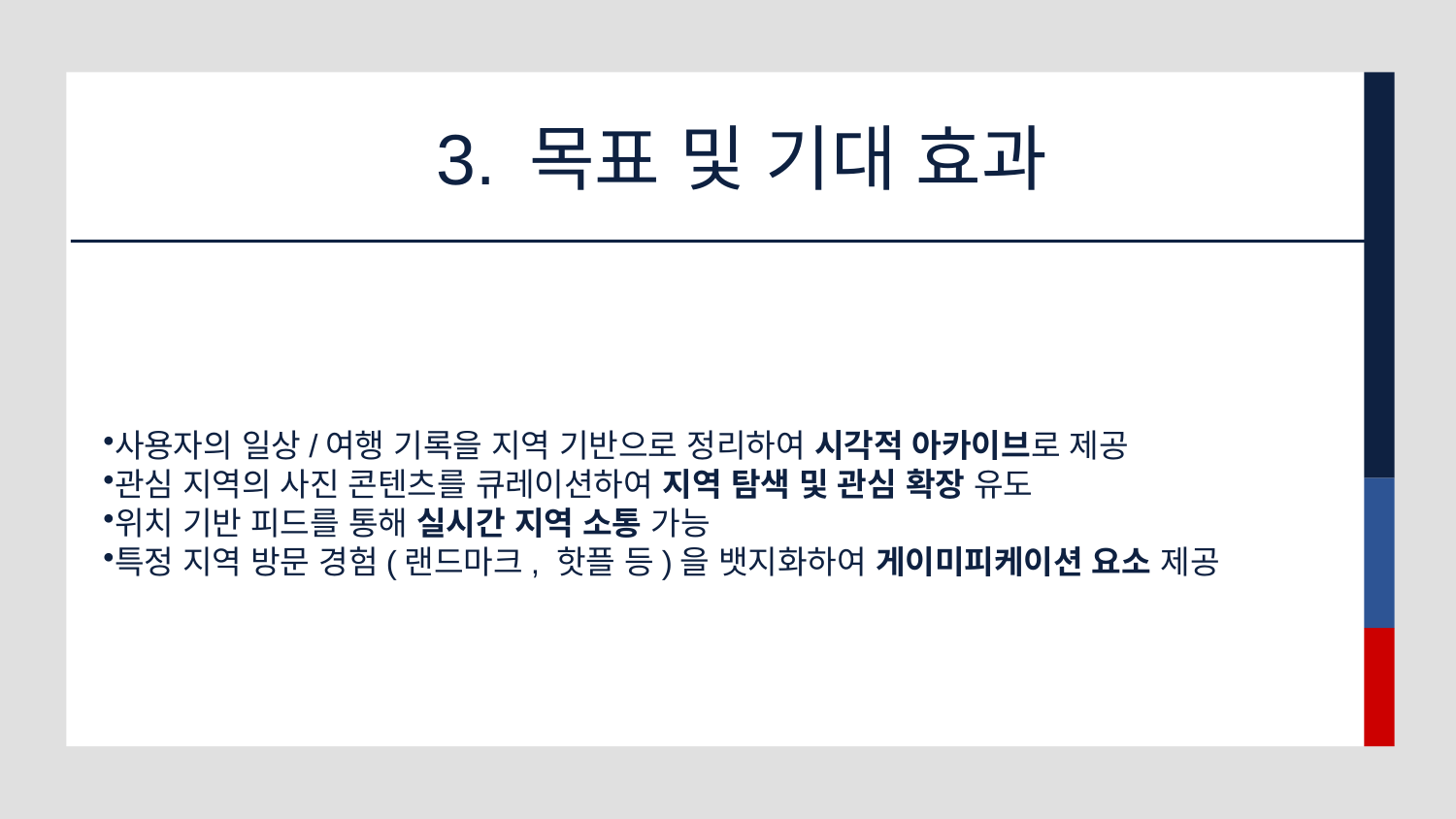

# 3. 목표 및 기대 효과
사용자의 일상/여행 기록을 지역 기반으로 정리하여 시각적 아카이브로 제공
관심 지역의 사진 콘텐츠를 큐레이션하여 지역 탐색 및 관심 확장 유도
위치 기반 피드를 통해 실시간 지역 소통 가능
특정 지역 방문 경험(랜드마크, 핫플 등)을 뱃지화하여 게이미피케이션 요소 제공